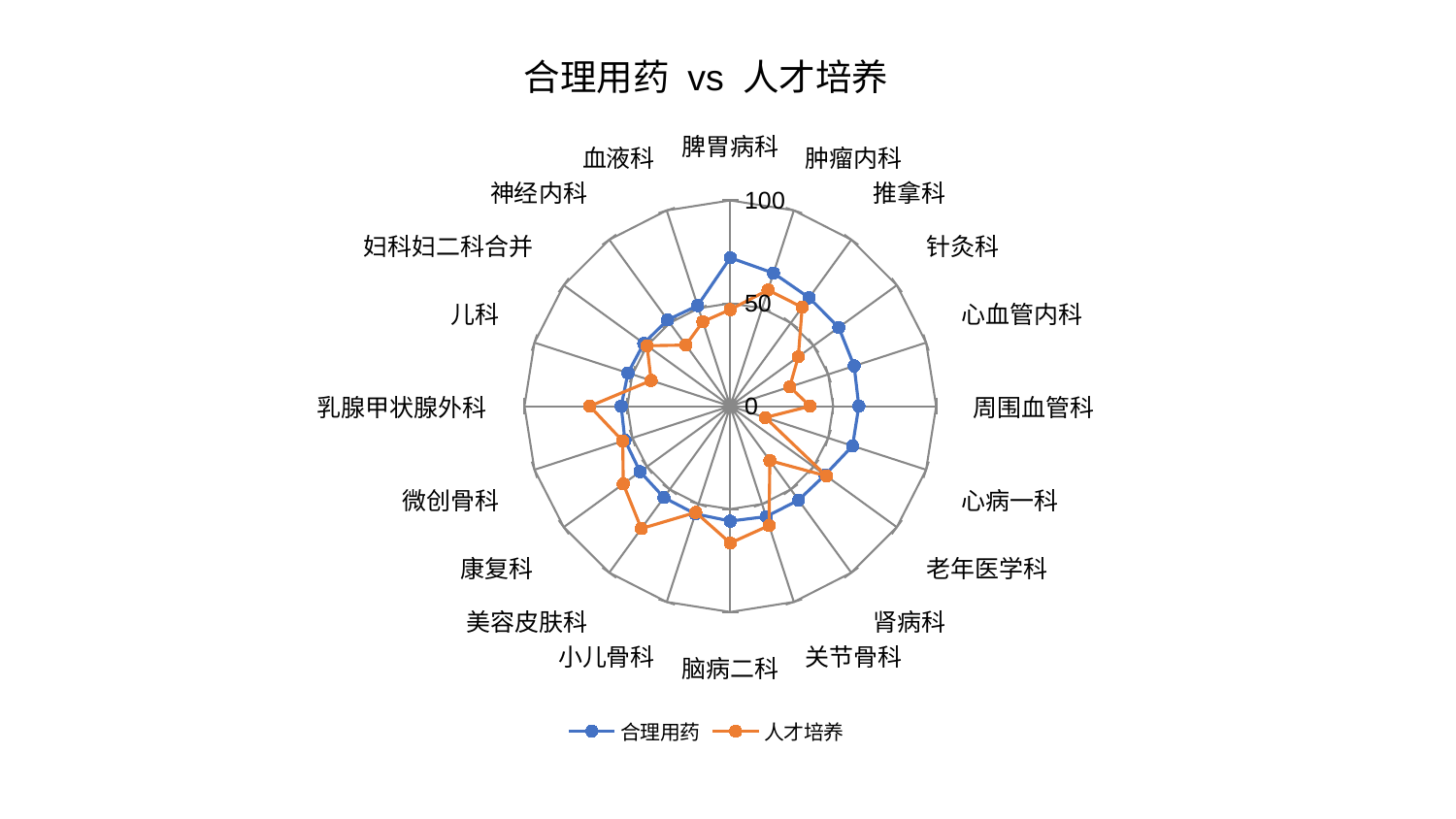

### Chart: 合理用药 vs 人才培养

| Category | 合理用药 | 人才培养 |
|---|---|---|
| 脾胃病科 | 72.12003302456904 | 46.938334571263375 |
| 肿瘤内科 | 67.97199313964485 | 59.368931301809255 |
| 推拿科 | 65.14875223348788 | 59.3966521846786 |
| 针灸科 | 65.12471630540267 | 40.83464743832553 |
| 心血管内科 | 63.28166771848115 | 30.366722239686478 |
| 周围血管科 | 62.44215190610538 | 38.78107855045791 |
| 心病一科 | 62.441198128169255 | 17.903477622488502 |
| 老年医学科 | 56.88091321268465 | 57.67781825797254 |
| 肾病科 | 56.429681174435686 | 32.72170110915058 |
| 关节骨科 | 56.42148582432836 | 60.98765573573177 |
| 脑病二科 | 55.84243208743001 | 66.50616368912448 |
| 小儿骨科 | 55.024391357782136 | 54.288064122116104 |
| 美容皮肤科 | 54.85633336787439 | 73.52895374797039 |
| 康复科 | 54.17645798986421 | 64.27020871855397 |
| 微创骨科 | 53.80611222141628 | 54.93711488081137 |
| 乳腺甲状腺外科 | 53.00377692935702 | 68.24231898546496 |
| 儿科 | 52.252578693157986 | 40.429052944768706 |
| 妇科妇二科合并 | 51.942708224679464 | 49.973698586089235 |
| 神经内科 | 51.849385111057344 | 36.71193897514922 |
| 血液科 | 51.39475690252793 | 43.15147000428893 |
61